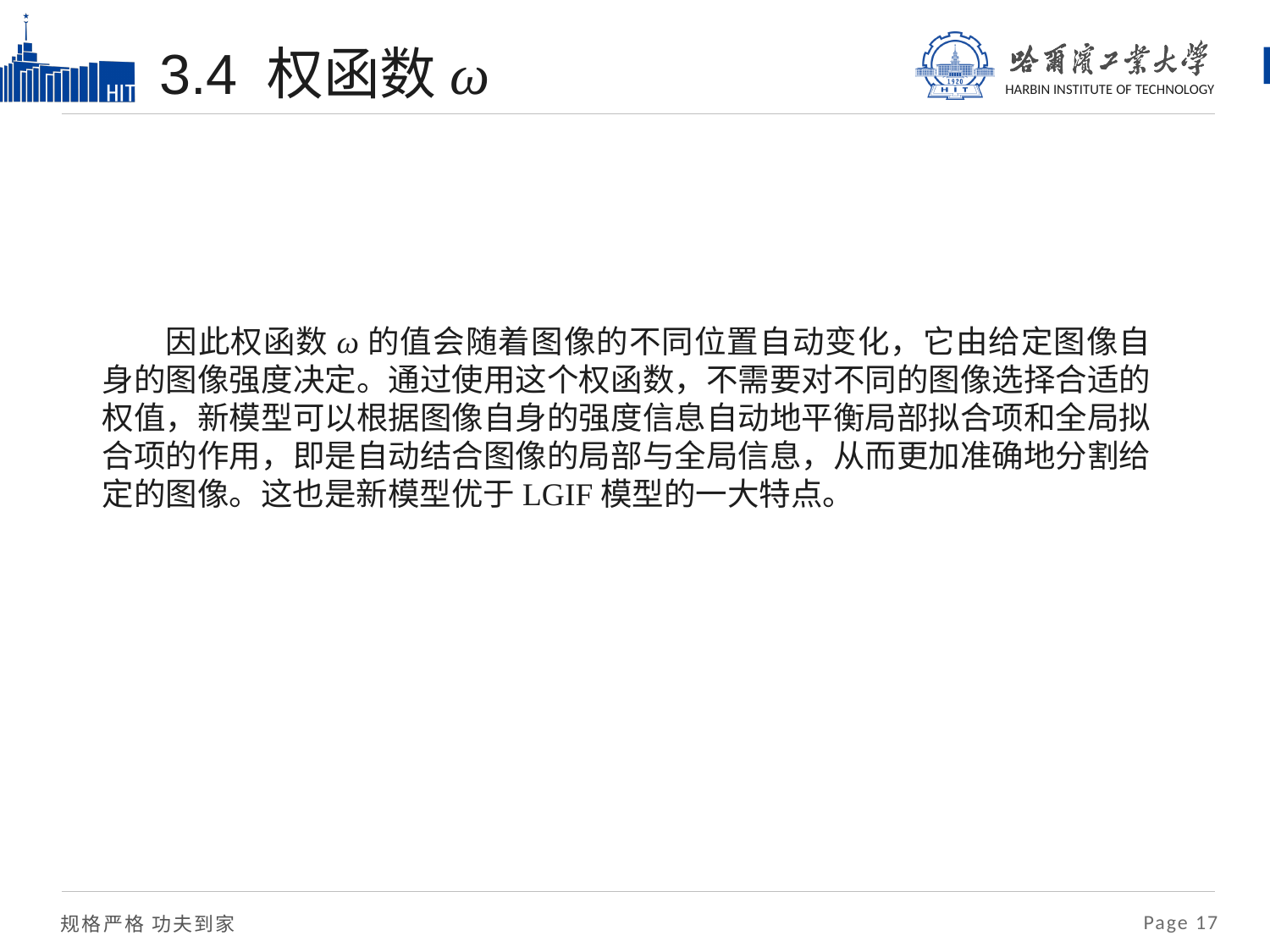

# 3.4 权函数ω
因此权函数ω的值会随着图像的不同位置自动变化，它由给定图像自身的图像强度决定。通过使用这个权函数，不需要对不同的图像选择合适的权值，新模型可以根据图像自身的强度信息自动地平衡局部拟合项和全局拟合项的作用，即是自动结合图像的局部与全局信息，从而更加准确地分割给定的图像。这也是新模型优于LGIF模型的一大特点。